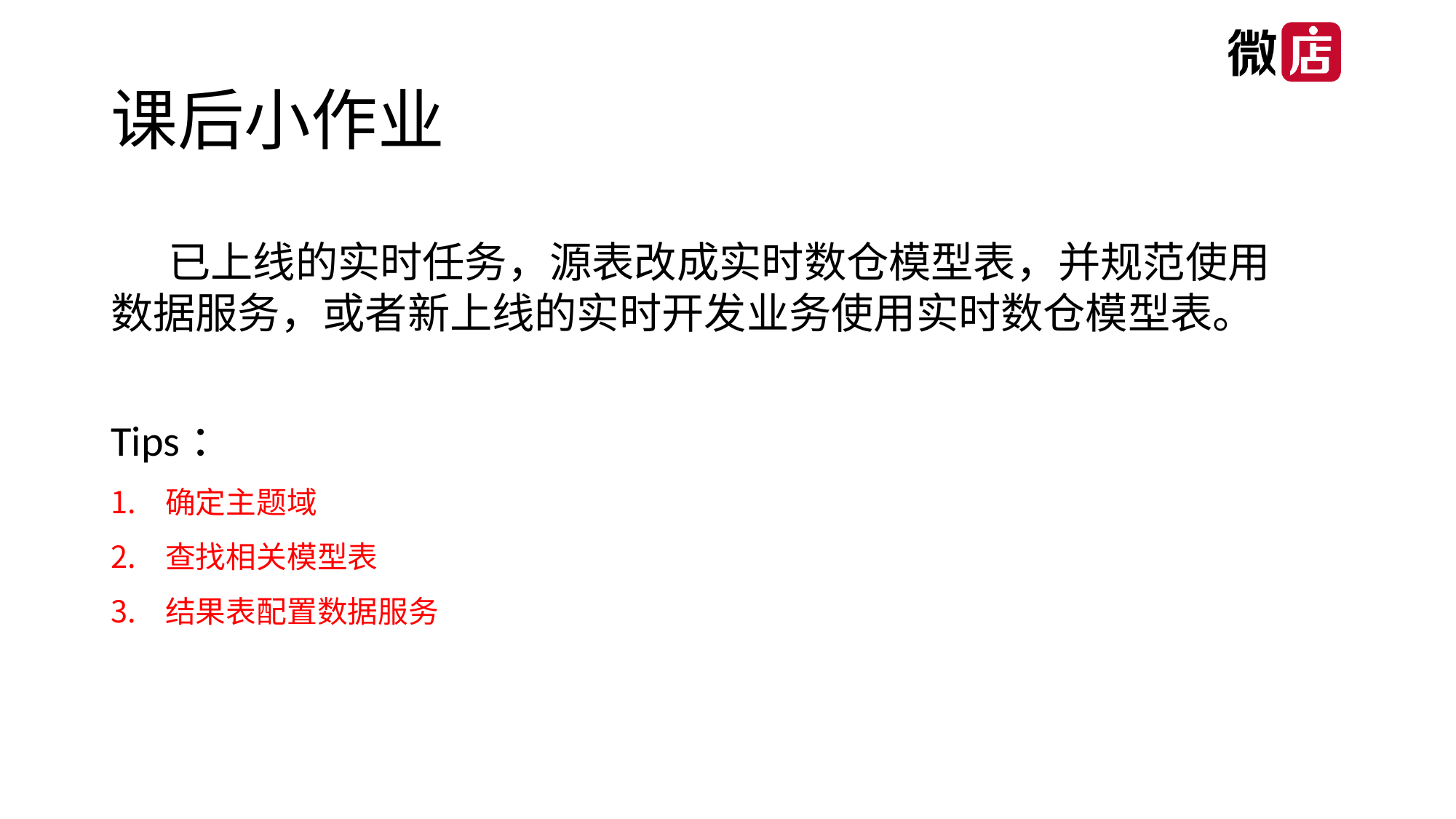

# 课后小作业
     已上线的实时任务，源表改成实时数仓模型表，并规范使用数据服务，或者新上线的实时开发业务使用实时数仓模型表。

Tips：
确定主题域
查找相关模型表
结果表配置数据服务